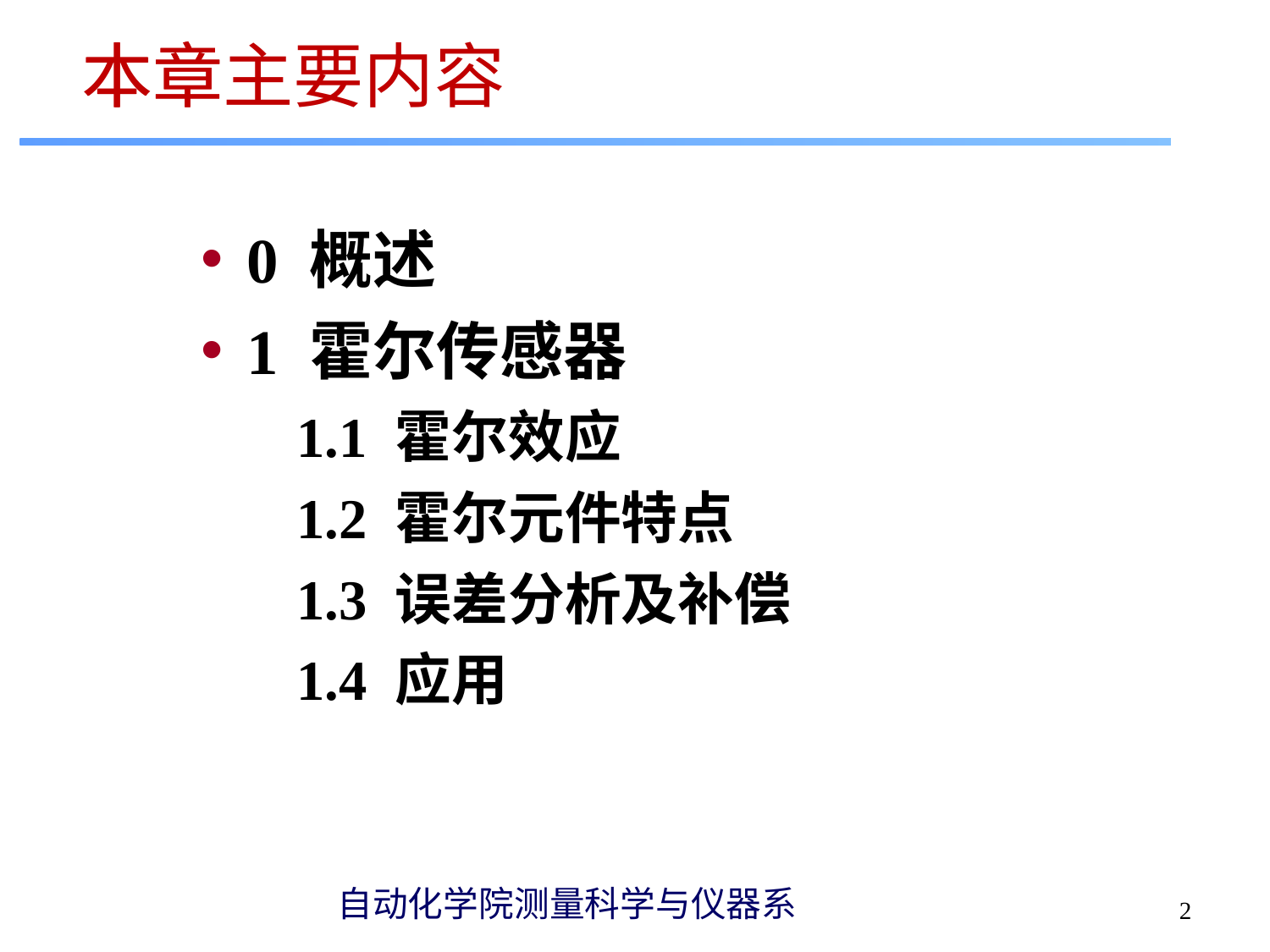

# 本章主要内容
本章

 0 概述
 1 霍尔传感器
1.1 霍尔效应
1.2 霍尔元件特点
1.3 误差分析及补偿
1.4 应用
2